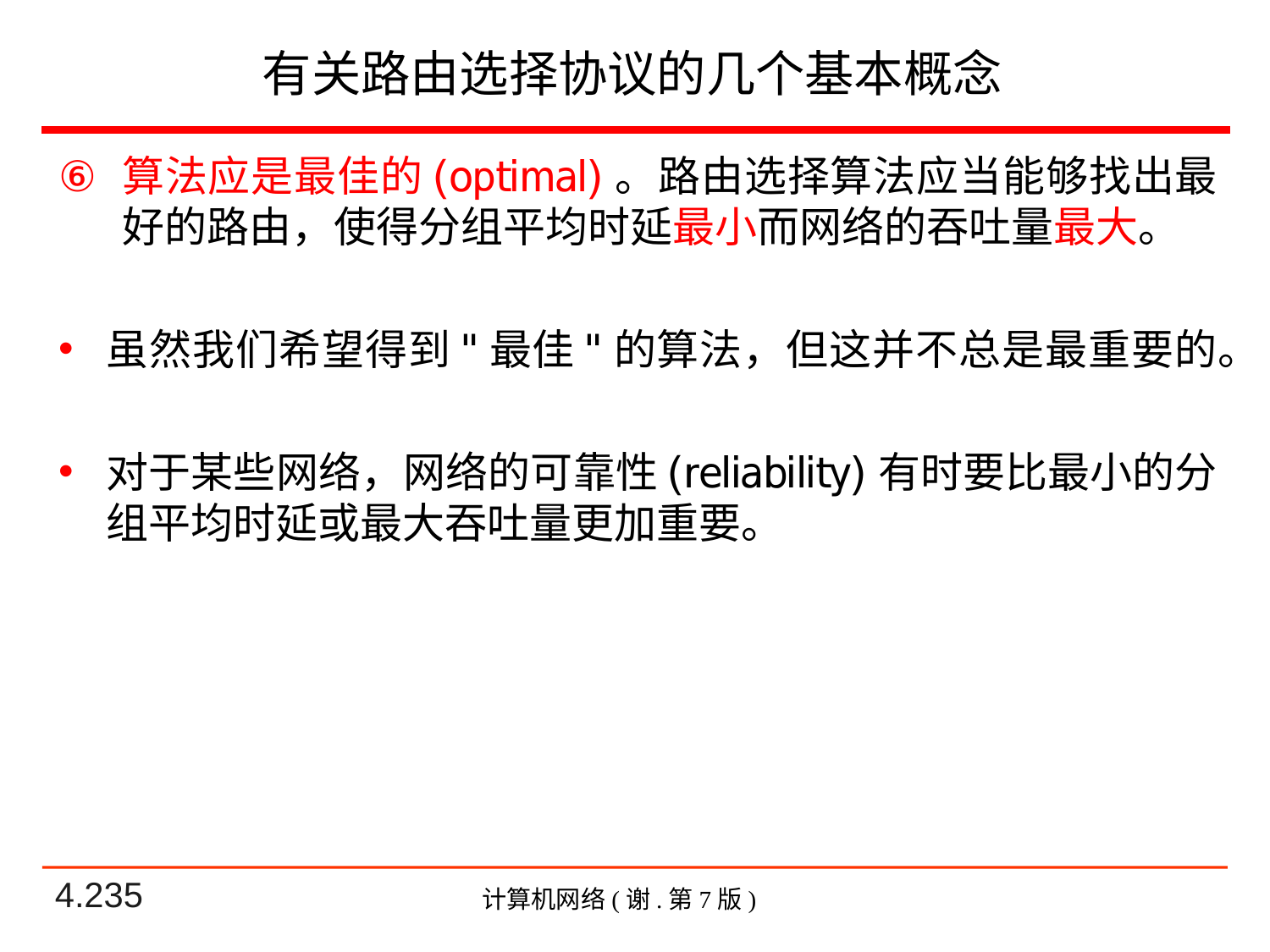

# 有关路由选择协议的几个基本概念
算法应是最佳的(optimal)。路由选择算法应当能够找出最好的路由，使得分组平均时延最小而网络的吞吐量最大。

虽然我们希望得到"最佳"的算法，但这并不总是最重要的。

对于某些网络，网络的可靠性(reliability)有时要比最小的分组平均时延或最大吞吐量更加重要。